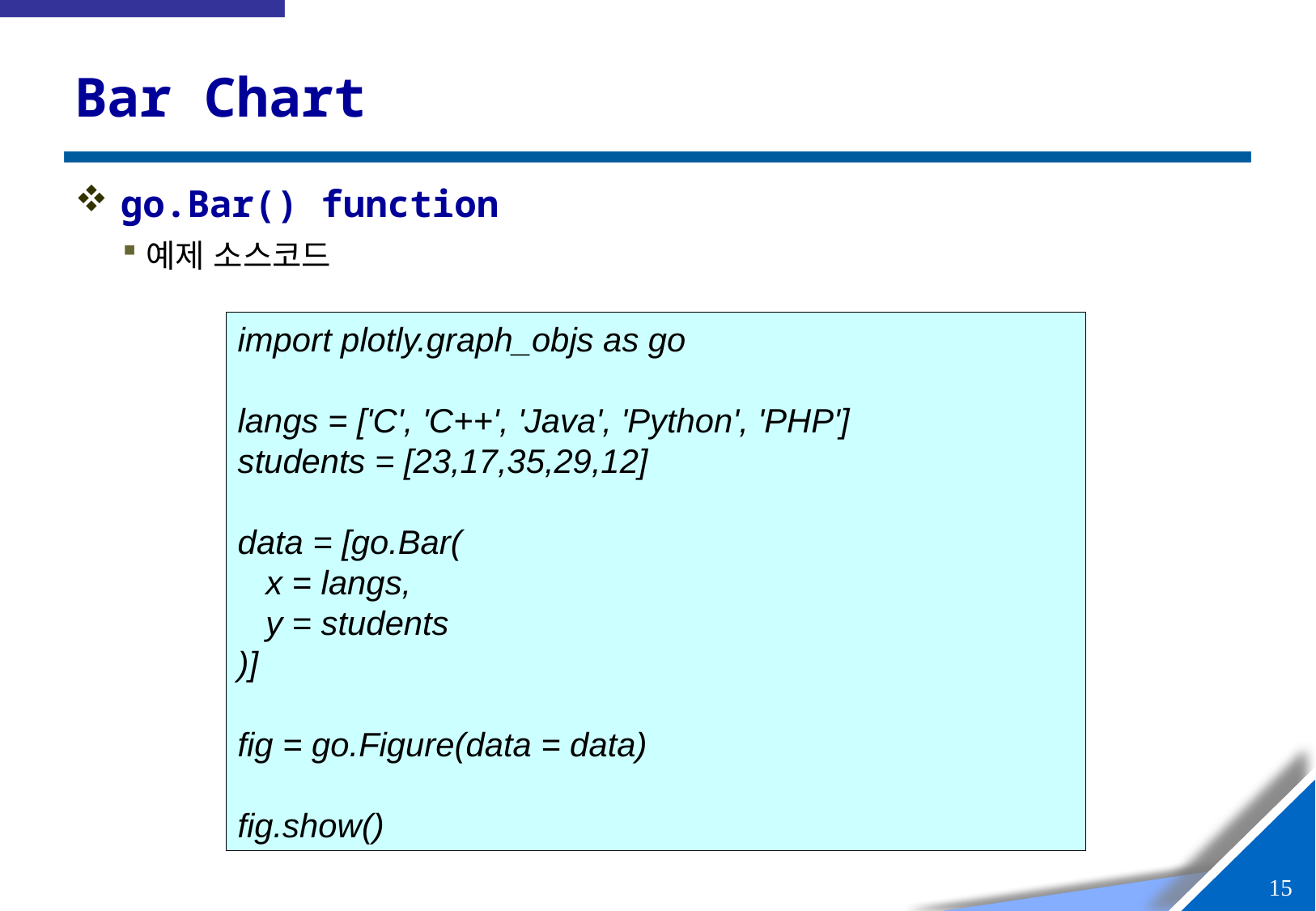

# Bar Chart
go.Bar() function
예제 소스코드
import plotly.graph_objs as go

langs = ['C', 'C++', 'Java', 'Python', 'PHP']
students = [23,17,35,29,12]

data = [go.Bar(
   x = langs,
   y = students
)]

fig = go.Figure(data = data)

fig.show()
15